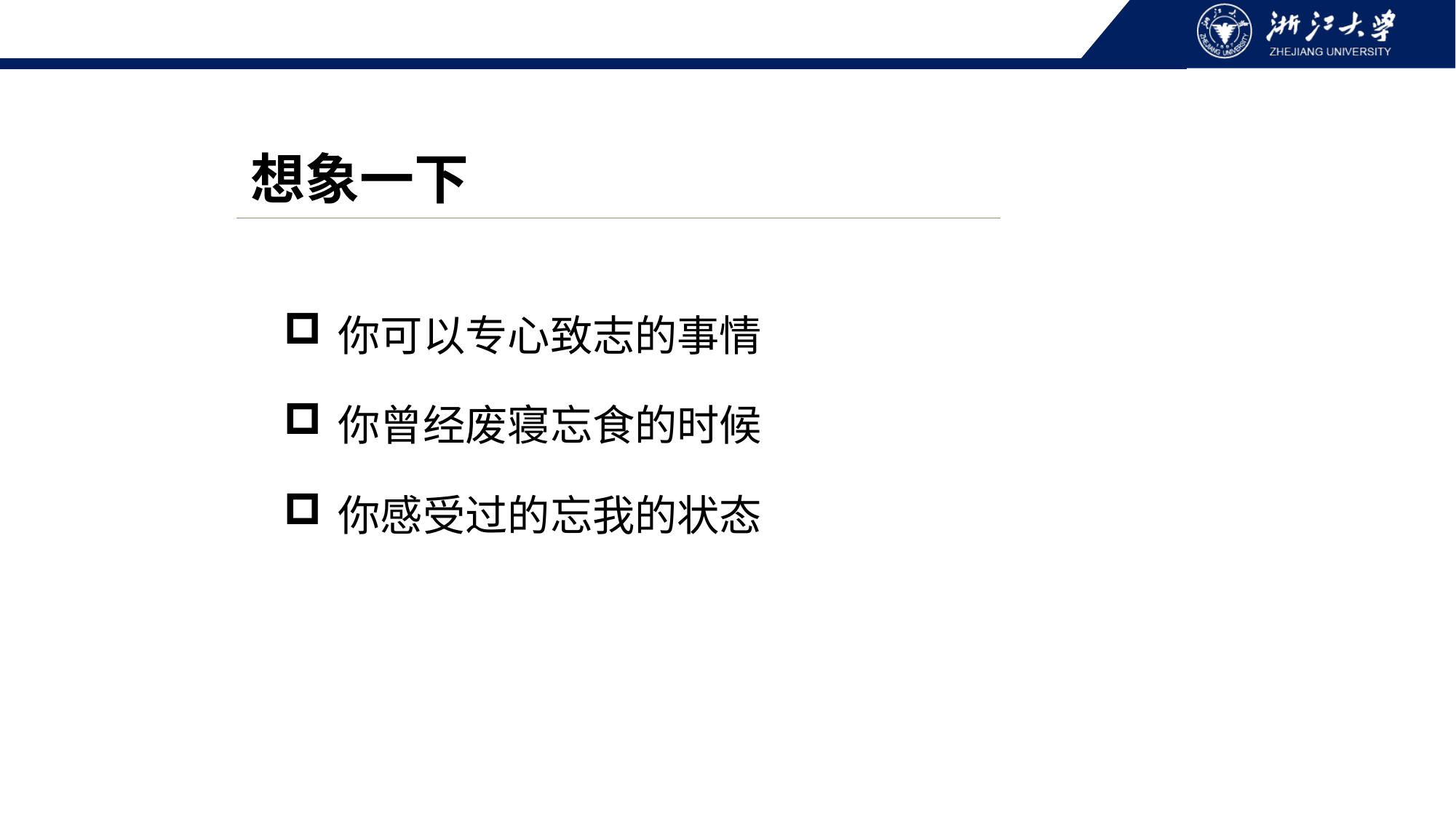

想象一下
你可以专心致志的事情
你曾经废寝忘食的时候
你感受过的忘我的状态